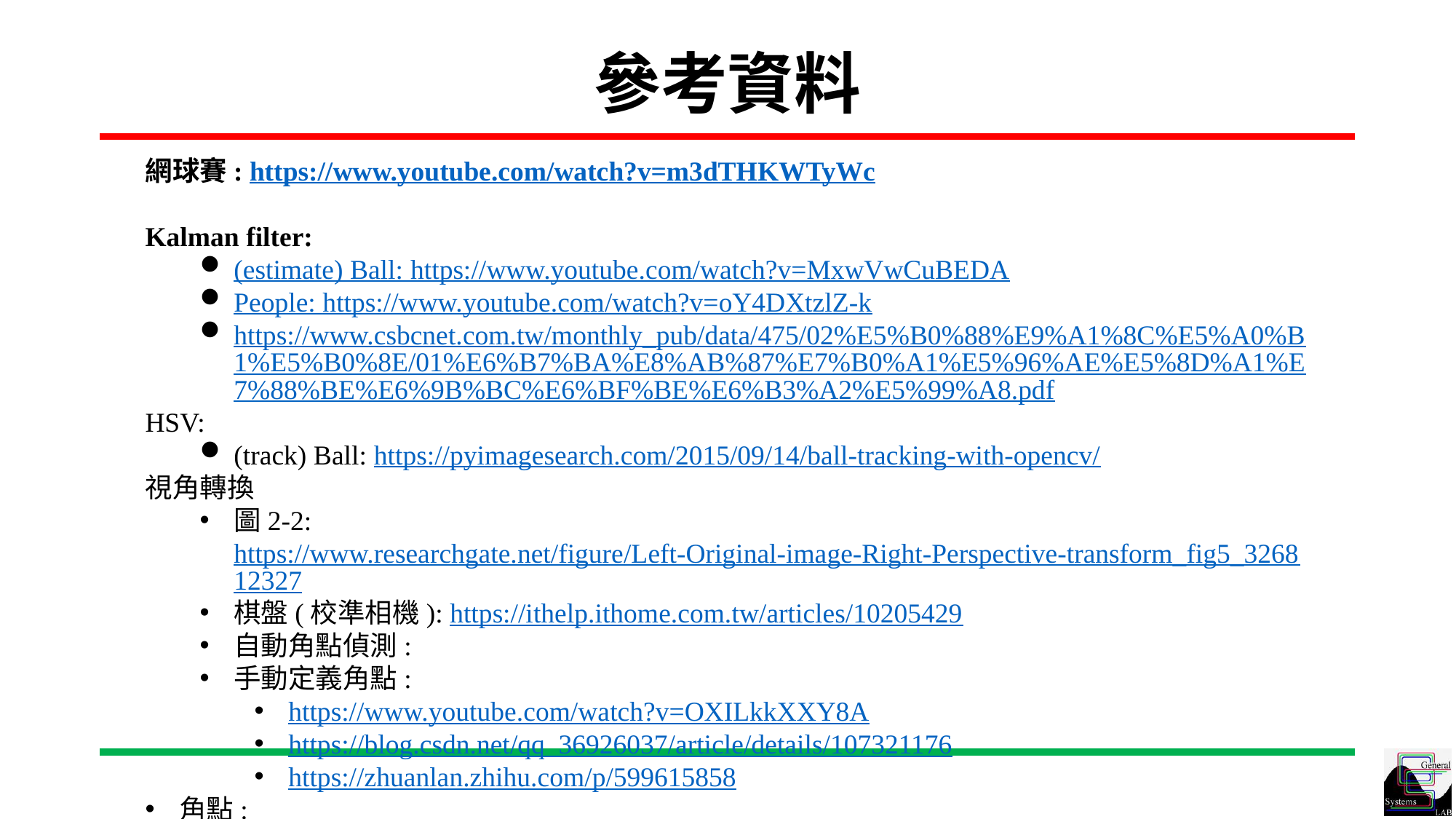

# 參考資料
網球賽: https://www.youtube.com/watch?v=m3dTHKWTyWc

Kalman filter:
(estimate) Ball: https://www.youtube.com/watch?v=MxwVwCuBEDA
People: https://www.youtube.com/watch?v=oY4DXtzlZ-k
https://www.csbcnet.com.tw/monthly_pub/data/475/02%E5%B0%88%E9%A1%8C%E5%A0%B1%E5%B0%8E/01%E6%B7%BA%E8%AB%87%E7%B0%A1%E5%96%AE%E5%8D%A1%E7%88%BE%E6%9B%BC%E6%BF%BE%E6%B3%A2%E5%99%A8.pdf
HSV:
(track) Ball: https://pyimagesearch.com/2015/09/14/ball-tracking-with-opencv/
視角轉換
圖2-2: https://www.researchgate.net/figure/Left-Original-image-Right-Perspective-transform_fig5_326812327
棋盤(校準相機): https://ithelp.ithome.com.tw/articles/10205429
自動角點偵測:
手動定義角點:
https://www.youtube.com/watch?v=OXILkkXXY8A
https://blog.csdn.net/qq_36926037/article/details/107321176
https://zhuanlan.zhihu.com/p/599615858
角點:
Harris:
https://stackoverflow.com/questions/55496402/detecting-tennis-court-lines-intercepts
ORB:

//NeRF 分別與 SRN、LLFF 和Neural Volumes 三個方法的效果比較: https://buzzorange.com/techorange/2020/04/27/google-berkeley-360-3d-photos/#:~:text=NeRF%20%E5%88%86%E5%88%A5%E8%88%87%20SRN%E3%80%81LLFF%20%E5%92%8C%20Neural%20Volumes%20%E4%B8%89%E5%80%8B%E6%96%B9%E6%B3%95%E7%9A%84%E6%95%88%E6%9E%9C%E6%AF%94%E8%BC%83
NERF 演算.py(多張輸入):
	原理解說: https://zhuanlan.zhihu.com/p/593204605/